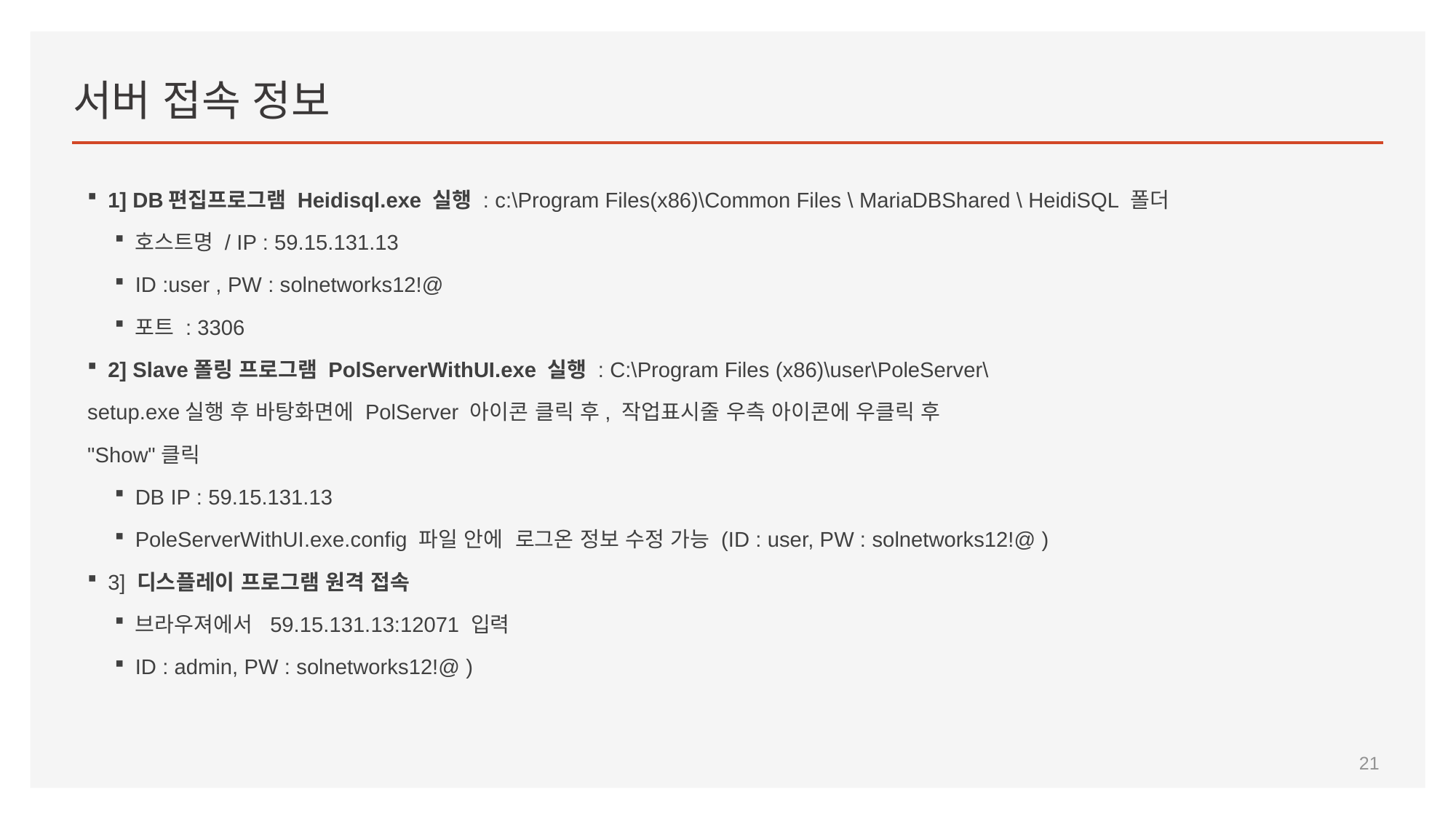

# 서버 접속 정보

1] DB편집프로그램 Heidisql.exe 실행 : c:\Program Files(x86)\Common Files \ MariaDBShared \ HeidiSQL 폴더
호스트명 / IP : 59.15.131.13
ID :user , PW : solnetworks12!@
포트 : 3306
2] Slave폴링 프로그램 PolServerWithUI.exe 실행 : C:\Program Files (x86)\user\PoleServer\
setup.exe실행 후 바탕화면에 PolServer 아이콘 클릭 후, 작업표시줄 우측 아이콘에 우클릭 후
"Show"클릭
DB IP : 59.15.131.13
PoleServerWithUI.exe.config 파일 안에  로그온 정보 수정 가능 (ID : user, PW : solnetworks12!@ )
3] 디스플레이 프로그램 원격 접속
브라우져에서  59.15.131.13:12071 입력
ID : admin, PW : solnetworks12!@ )

21